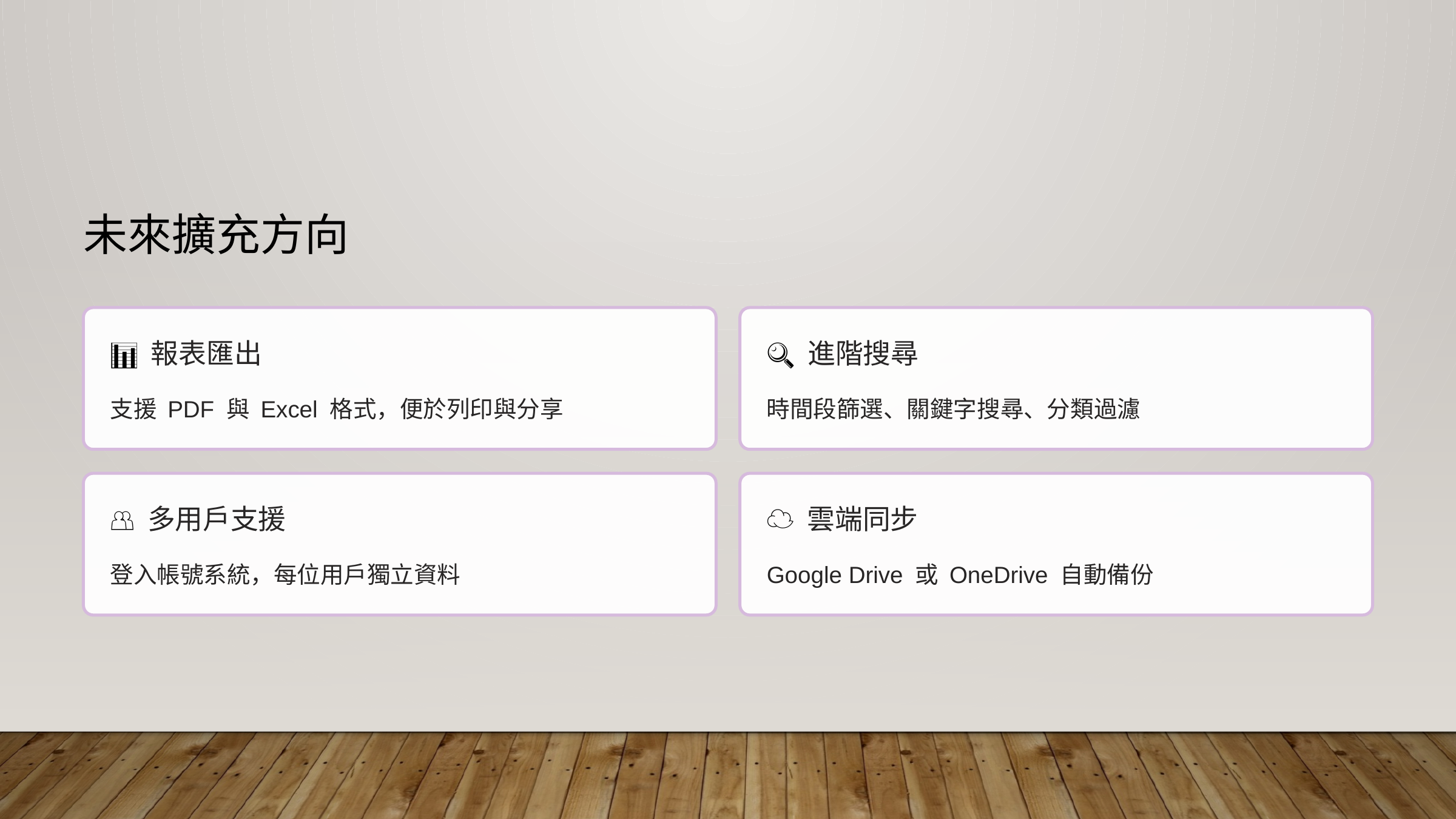

未來擴充方向

📊 報表匯出
🔍 進階搜尋
支援 PDF 與 Excel 格式，便於列印與分享
時間段篩選、關鍵字搜尋、分類過濾

👥 多用戶支援
☁️ 雲端同步
登入帳號系統，每位用戶獨立資料
Google Drive 或 OneDrive 自動備份